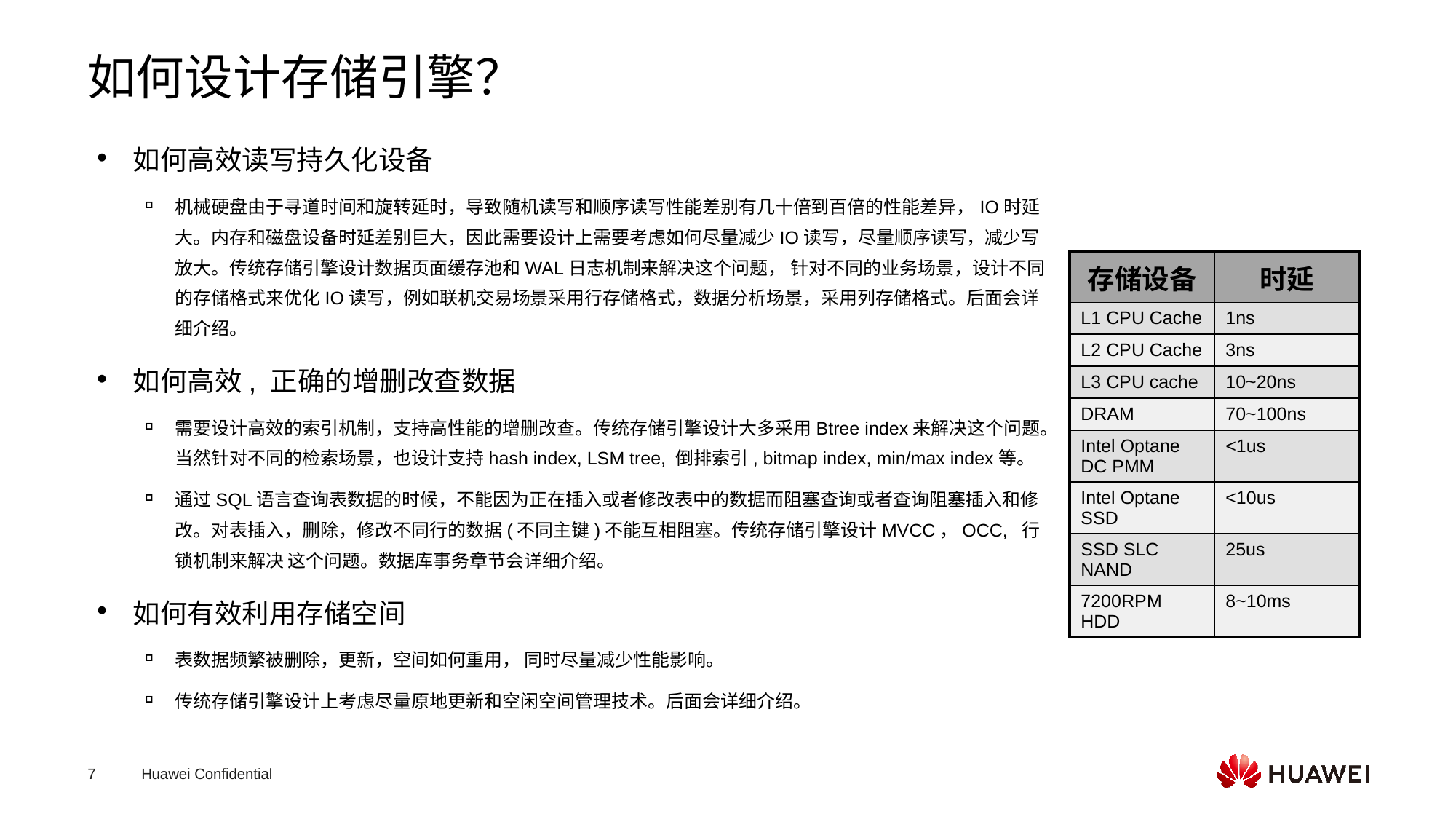

# 如何设计存储引擎？
如何高效读写持久化设备
机械硬盘由于寻道时间和旋转延时，导致随机读写和顺序读写性能差别有几十倍到百倍的性能差异，IO时延大。内存和磁盘设备时延差别巨大，因此需要设计上需要考虑如何尽量减少IO读写，尽量顺序读写，减少写放大。传统存储引擎设计数据页面缓存池和WAL日志机制来解决这个问题， 针对不同的业务场景，设计不同的存储格式来优化IO读写，例如联机交易场景采用行存储格式，数据分析场景，采用列存储格式。后面会详细介绍。
如何高效, 正确的增删改查数据
需要设计高效的索引机制，支持高性能的增删改查。传统存储引擎设计大多采用Btree index来解决这个问题。当然针对不同的检索场景，也设计支持hash index, LSM tree, 倒排索引, bitmap index, min/max index等。
通过SQL语言查询表数据的时候，不能因为正在插入或者修改表中的数据而阻塞查询或者查询阻塞插入和修改。对表插入，删除，修改不同行的数据(不同主键)不能互相阻塞。传统存储引擎设计MVCC，OCC,  行锁机制来解决 这个问题。数据库事务章节会详细介绍。
如何有效利用存储空间
表数据频繁被删除，更新，空间如何重用， 同时尽量减少性能影响。
传统存储引擎设计上考虑尽量原地更新和空闲空间管理技术。后面会详细介绍。

| 存储设备 | 时延 |
| --- | --- |
| L1 CPU Cache | 1ns |
| L2 CPU Cache | 3ns |
| L3 CPU cache | 10~20ns |
| DRAM | 70~100ns |
| Intel Optane DC PMM | <1us |
| Intel Optane SSD | <10us |
| SSD SLC NAND | 25us |
| 7200RPM HDD | 8~10ms |